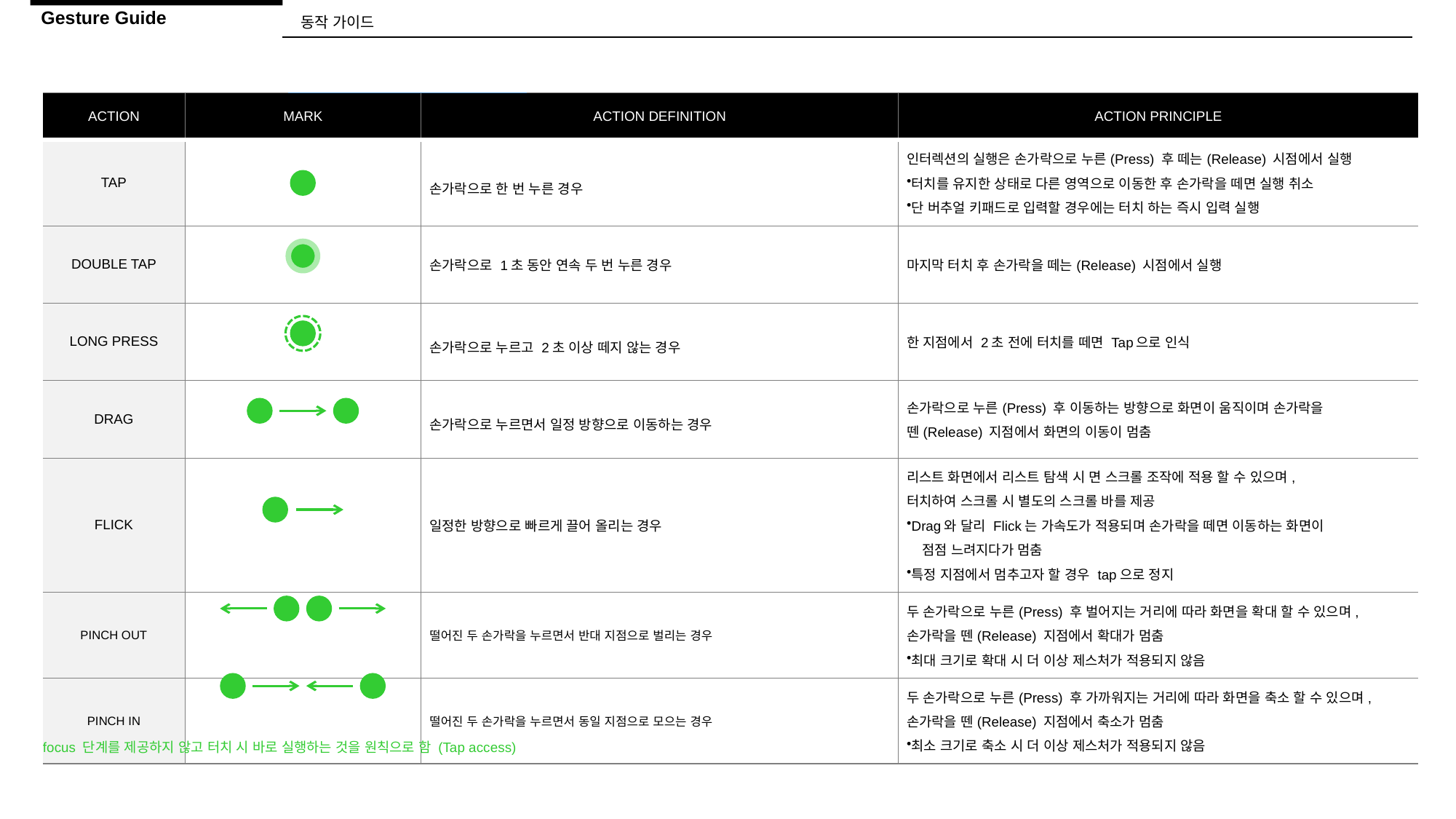

Gesture Guide
동작 가이드
| ACTION | MARK | ACTION DEFINITION | ACTION PRINCIPLE |
| --- | --- | --- | --- |
| TAP |  | 손가락으로 한 번 누른 경우 | 인터렉션의 실행은 손가락으로 누른(Press) 후 떼는(Release) 시점에서 실행 터치를 유지한 상태로 다른 영역으로 이동한 후 손가락을 떼면 실행 취소 단 버추얼 키패드로 입력할 경우에는 터치 하는 즉시 입력 실행 |
| DOUBLE TAP |  | 손가락으로 1초 동안 연속 두 번 누른 경우 | 마지막 터치 후 손가락을 떼는(Release) 시점에서 실행 |
| LONG PRESS |  | 손가락으로 누르고 2초 이상 떼지 않는 경우 | 한 지점에서 2초 전에 터치를 떼면 Tap으로 인식 |
| DRAG |  | 손가락으로 누르면서 일정 방향으로 이동하는 경우 | 손가락으로 누른(Press) 후 이동하는 방향으로 화면이 움직이며 손가락을 뗀(Release) 지점에서 화면의 이동이 멈춤 |
| FLICK |  | 일정한 방향으로 빠르게 끌어 올리는 경우 | 리스트 화면에서 리스트 탐색 시 면 스크롤 조작에 적용 할 수 있으며, 터치하여 스크롤 시 별도의 스크롤 바를 제공 Drag와 달리 Flick는 가속도가 적용되며 손가락을 떼면 이동하는 화면이 점점 느려지다가 멈춤 특정 지점에서 멈추고자 할 경우 tap으로 정지 |
| PINCH OUT |  | 떨어진 두 손가락을 누르면서 반대 지점으로 벌리는 경우 | 두 손가락으로 누른(Press) 후 벌어지는 거리에 따라 화면을 확대 할 수 있으며, 손가락을 뗀(Release) 지점에서 확대가 멈춤 최대 크기로 확대 시 더 이상 제스처가 적용되지 않음 |
| PINCH IN |  | 떨어진 두 손가락을 누르면서 동일 지점으로 모으는 경우 | 두 손가락으로 누른(Press) 후 가까워지는 거리에 따라 화면을 축소 할 수 있으며, 손가락을 뗀(Release) 지점에서 축소가 멈춤 최소 크기로 축소 시 더 이상 제스처가 적용되지 않음 |

focus 단계를 제공하지 않고 터치 시 바로 실행하는 것을 원칙으로 함 (Tap access)